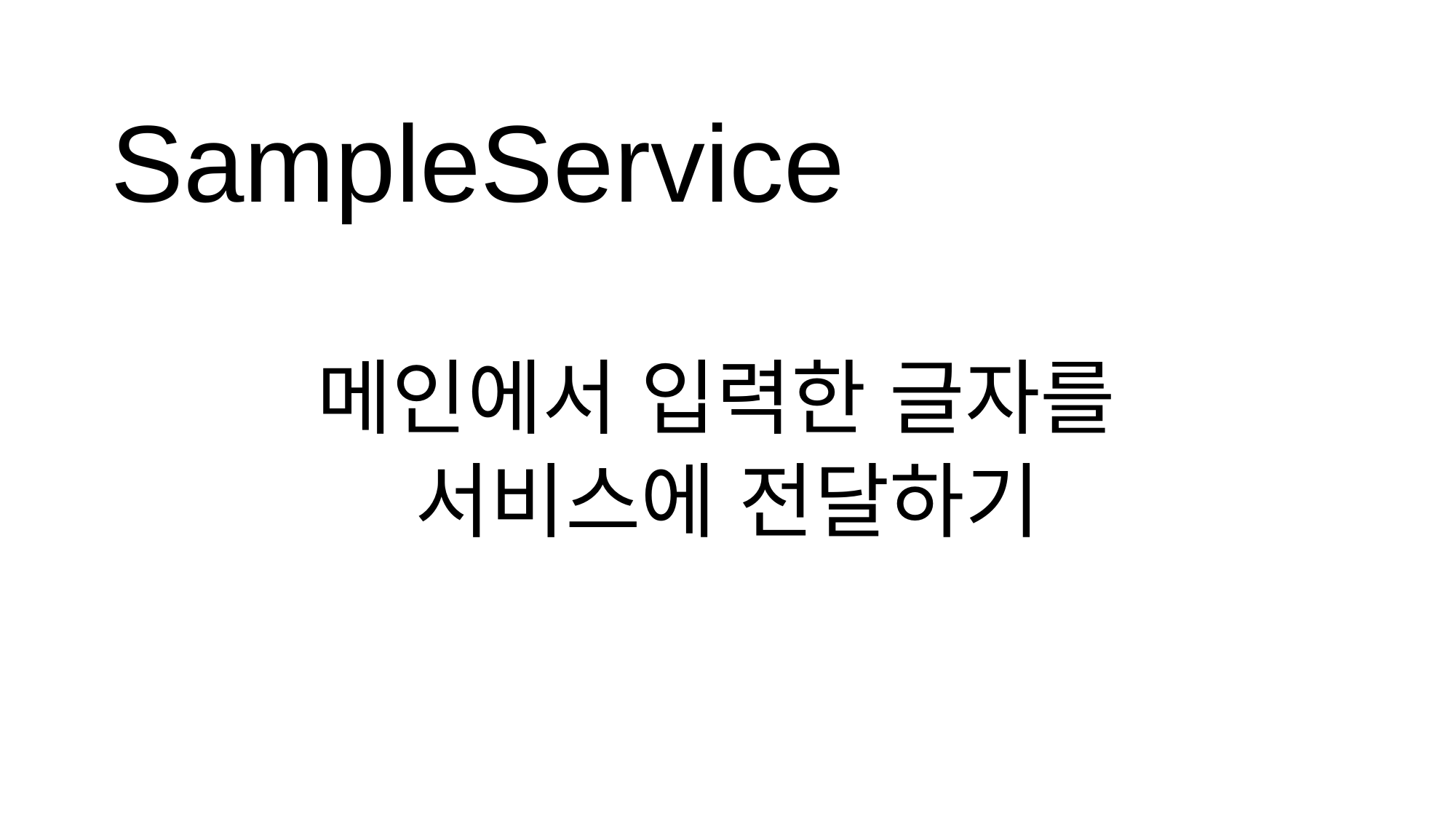

# SampleService
메인에서 입력한 글자를
서비스에 전달하기